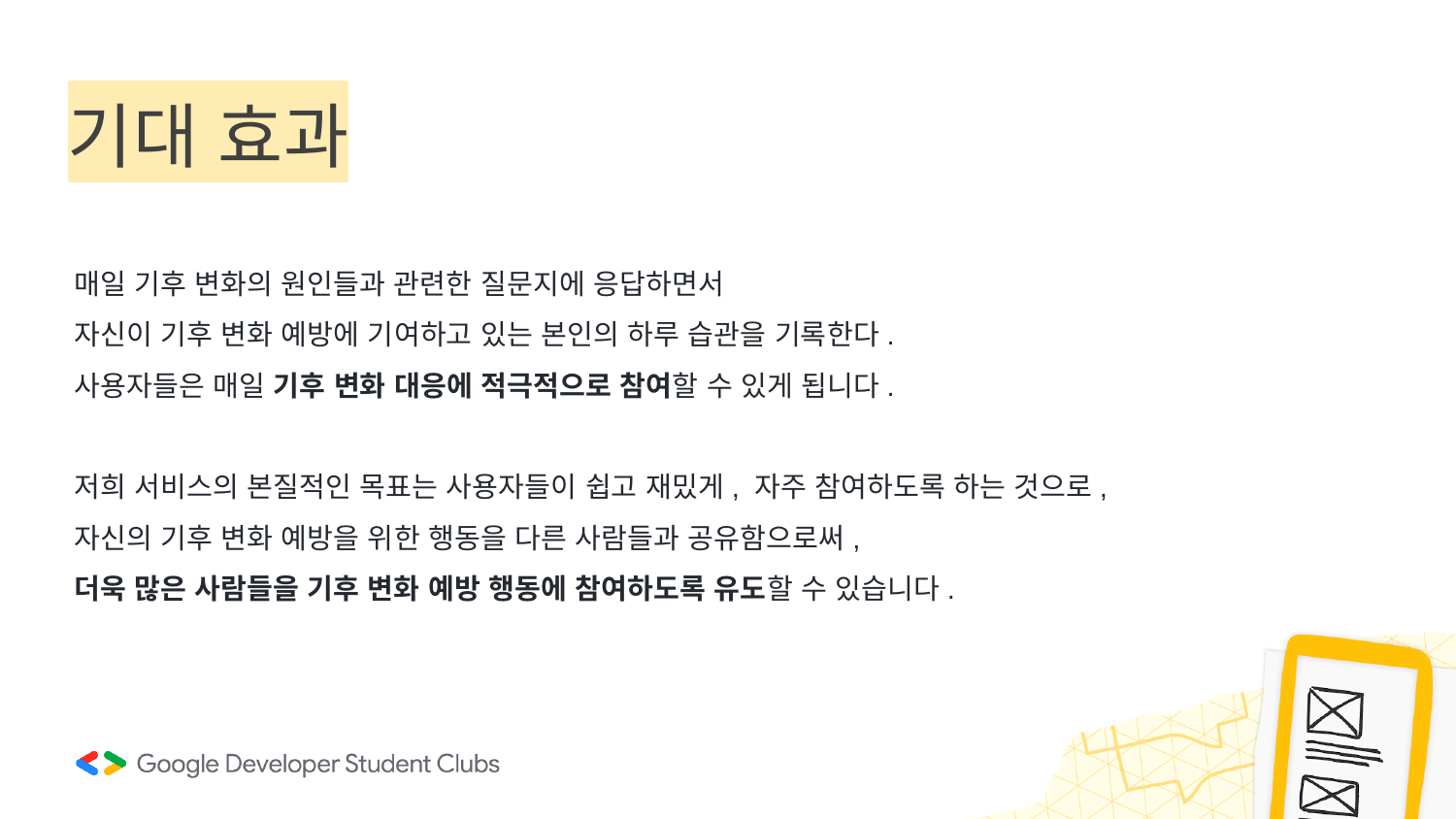

# 기대 효과
매일 기후 변화의 원인들과 관련한 질문지에 응답하면서
자신이 기후 변화 예방에 기여하고 있는 본인의 하루 습관을 기록한다.
사용자들은 매일 기후 변화 대응에 적극적으로 참여할 수 있게 됩니다.

저희 서비스의 본질적인 목표는 사용자들이 쉽고 재밌게, 자주 참여하도록 하는 것으로,
자신의 기후 변화 예방을 위한 행동을 다른 사람들과 공유함으로써,
더욱 많은 사람들을 기후 변화 예방 행동에 참여하도록 유도할 수 있습니다.